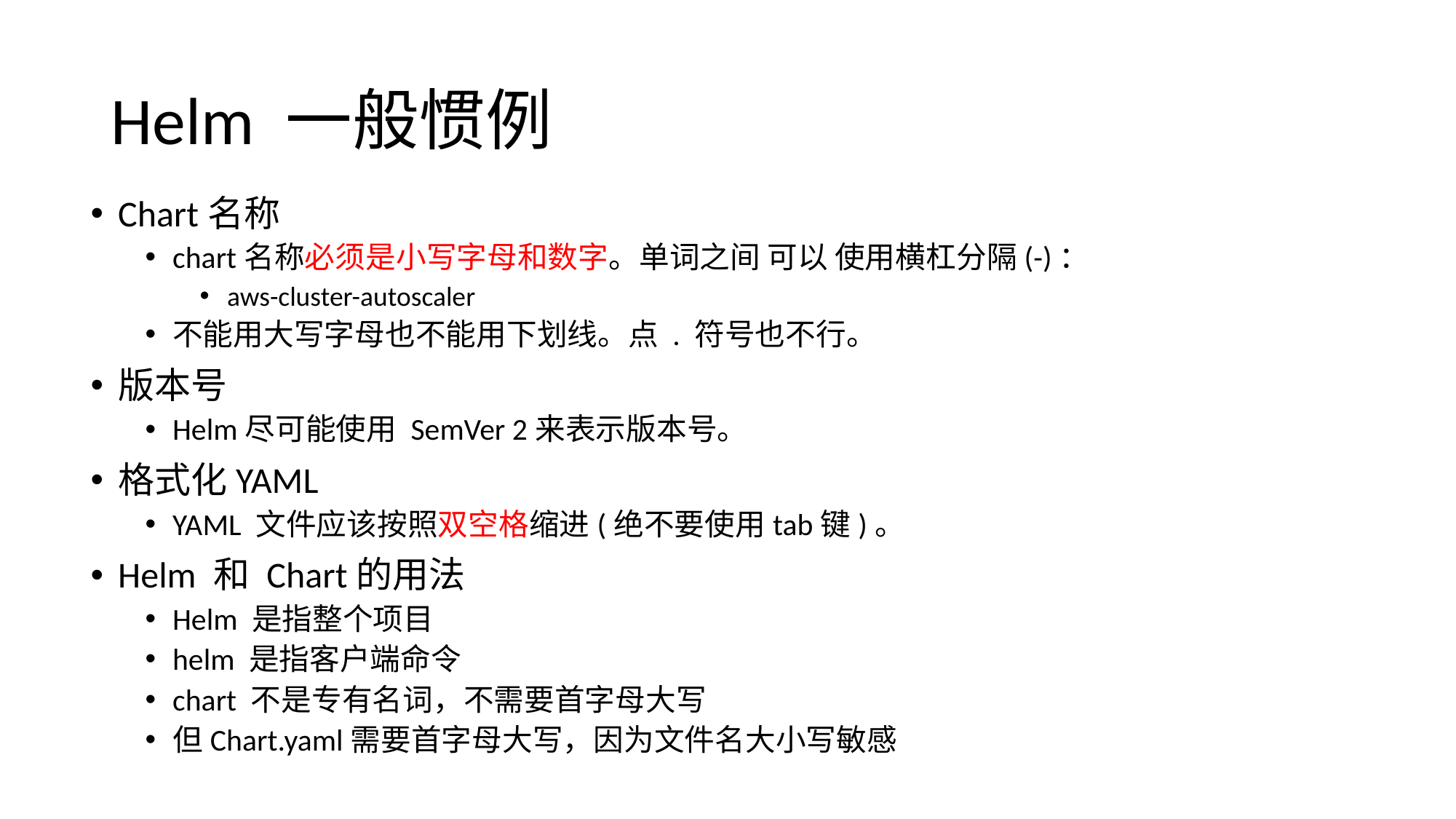

# Helm 一般惯例
Chart名称
chart名称必须是小写字母和数字。单词之间 可以 使用横杠分隔(-)：
aws-cluster-autoscaler
不能用大写字母也不能用下划线。点 . 符号也不行。
版本号
Helm尽可能使用 SemVer 2来表示版本号。
格式化YAML
YAML 文件应该按照双空格缩进(绝不要使用tab键)。
Helm 和 Chart的用法
Helm 是指整个项目
helm 是指客户端命令
chart 不是专有名词，不需要首字母大写
但Chart.yaml需要首字母大写，因为文件名大小写敏感